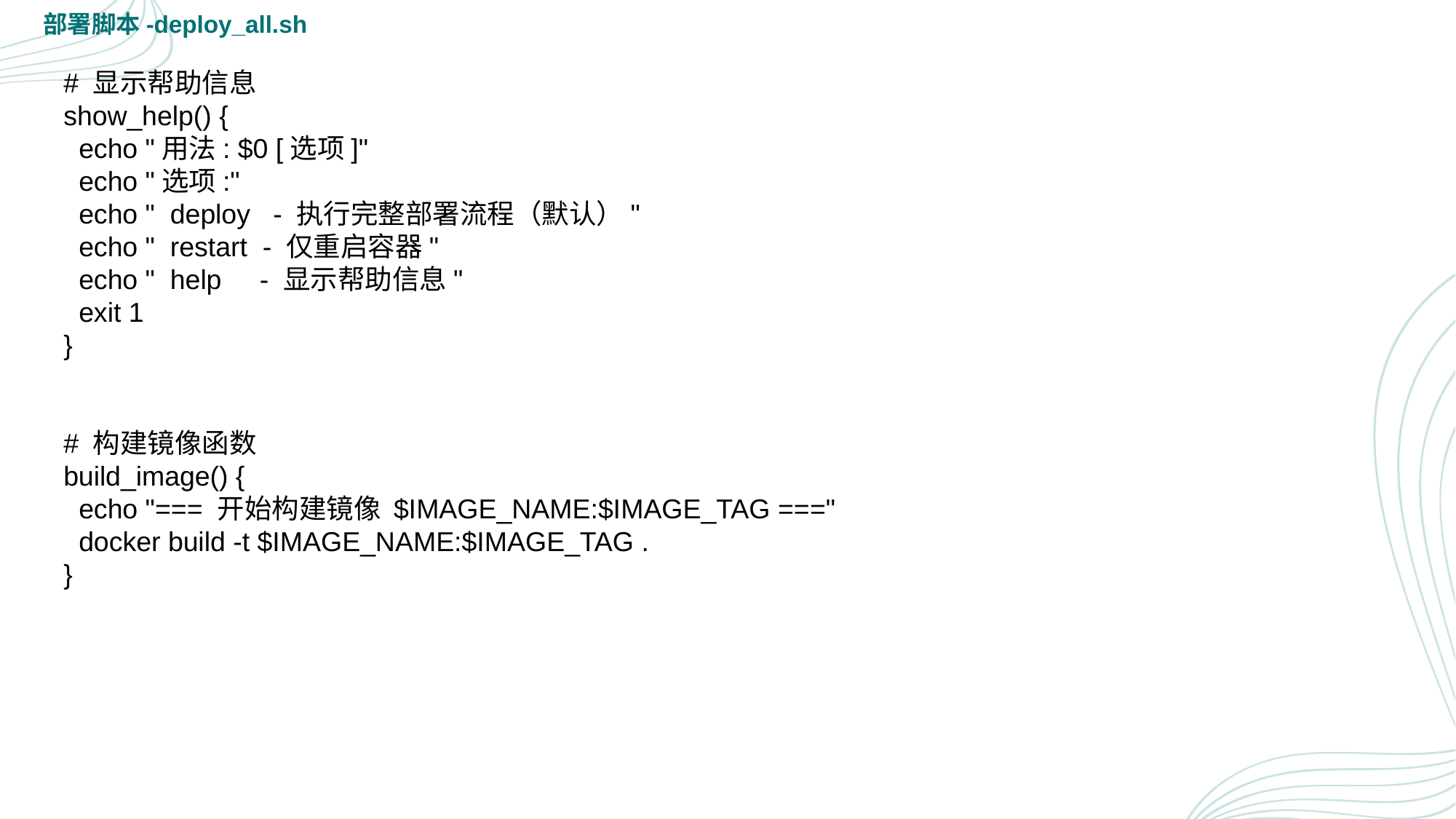

部署脚本-deploy_all.sh
# 显示帮助信息
show_help() {
  echo "用法: $0 [选项]"
  echo "选项:"
  echo "  deploy   - 执行完整部署流程（默认）"
  echo "  restart  - 仅重启容器"
  echo "  help     - 显示帮助信息"
  exit 1
}

# 构建镜像函数
build_image() {
  echo "=== 开始构建镜像 $IMAGE_NAME:$IMAGE_TAG ==="
  docker build -t $IMAGE_NAME:$IMAGE_TAG .
}